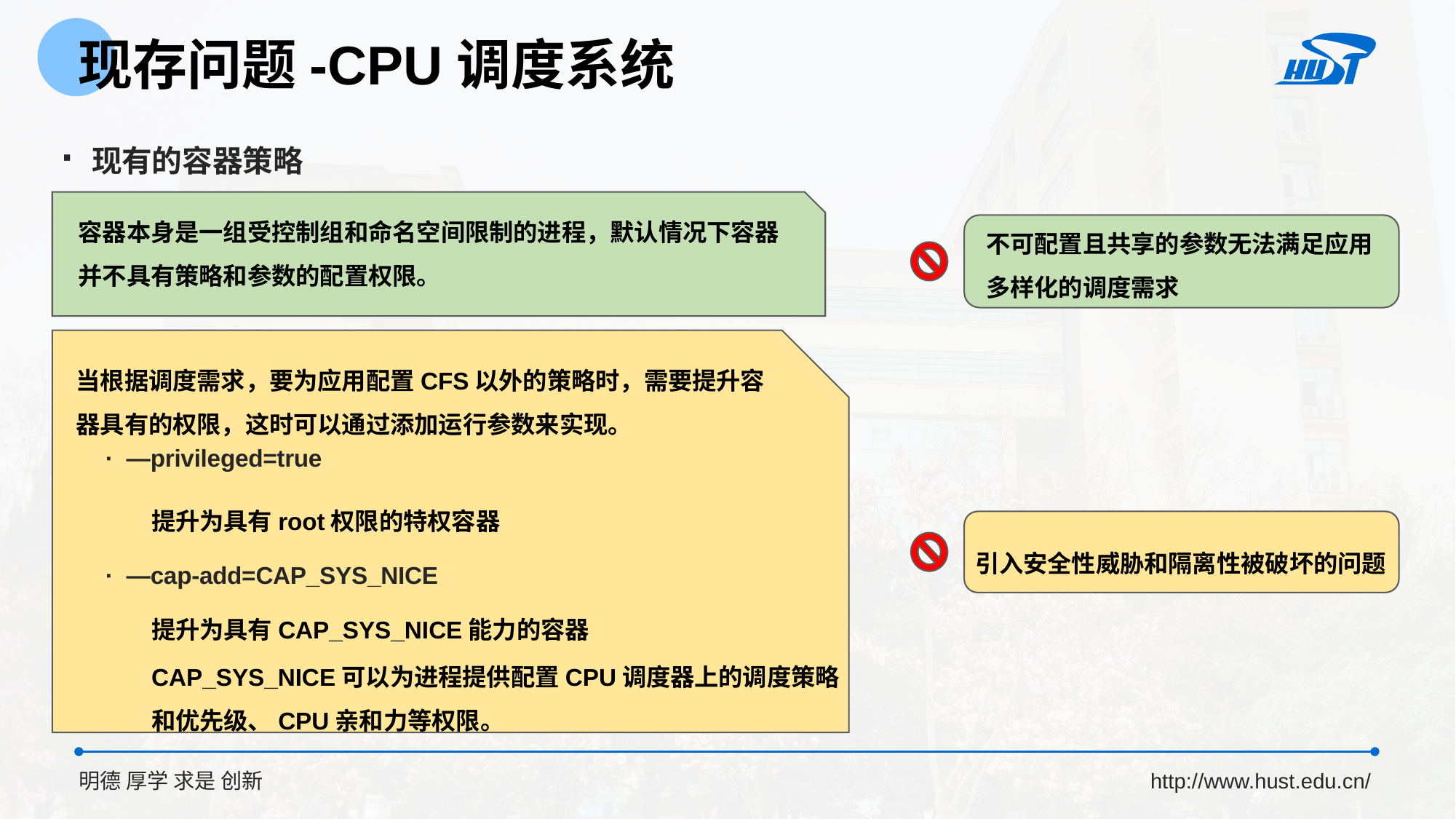

现存问题-CPU调度系统
· 现有的容器策略

容器本身是一组受控制组和命名空间限制的进程，默认情况下容器并不具有策略和参数的配置权限。
不可配置且共享的参数无法满足应用
多样化的调度需求

当根据调度需求，要为应用配置CFS以外的策略时，需要提升容器具有的权限，这时可以通过添加运行参数来实现。
·  —privileged=true

提升为具有root权限的特权容器

引入安全性威胁和隔离性被破坏的问题

·  —cap-add=CAP_SYS_NICE
提升为具有CAP_SYS_NICE能力的容器
CAP_SYS_NICE可以为进程提供配置CPU调度器上的调度策略和优先级、CPU亲和力等权限。